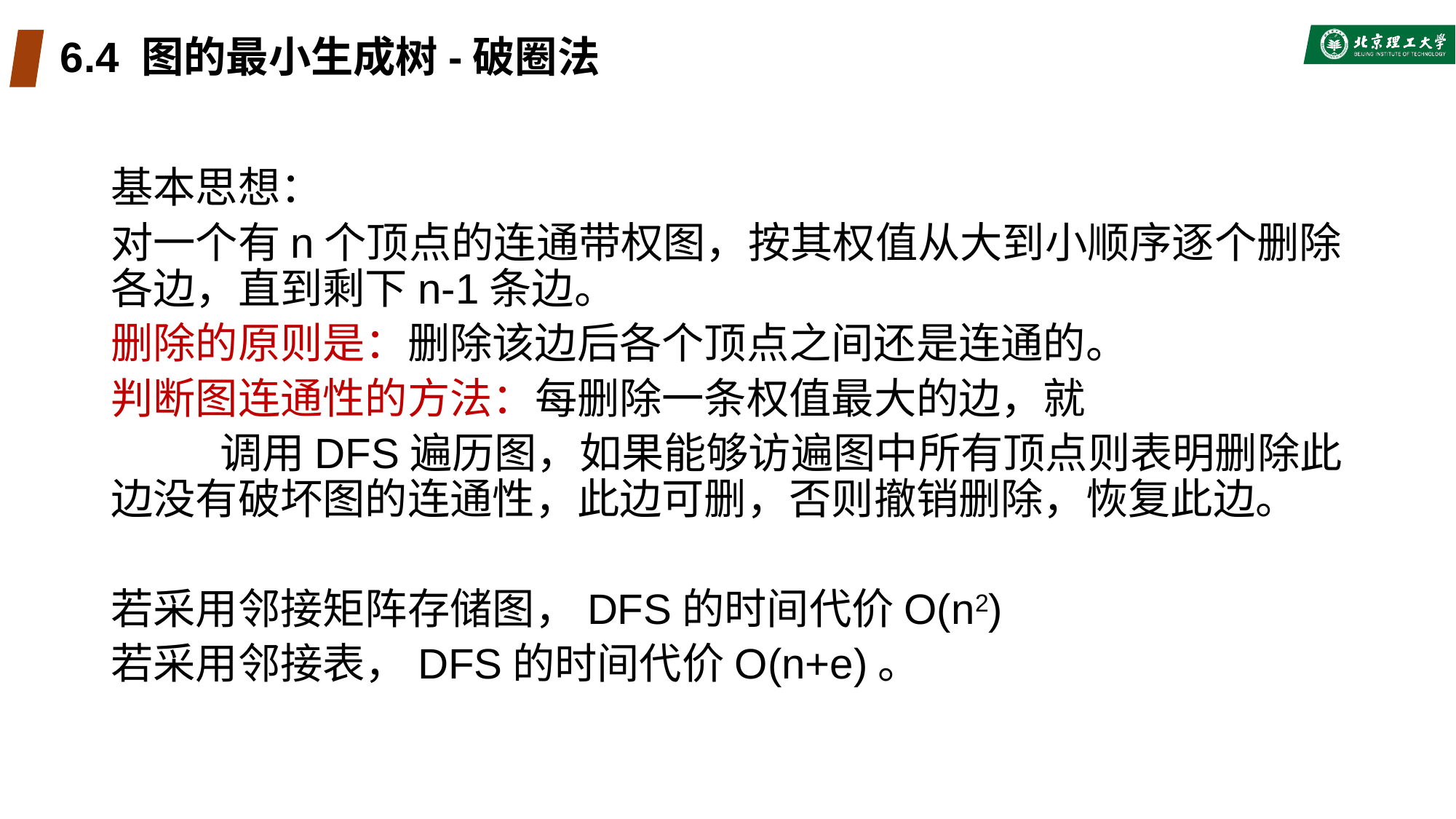

# 6.4 图的最小生成树-破圈法
基本思想：
对一个有n个顶点的连通带权图，按其权值从大到小顺序逐个删除各边，直到剩下n-1条边。
删除的原则是：删除该边后各个顶点之间还是连通的。
判断图连通性的方法：每删除一条权值最大的边，就
	调用DFS遍历图，如果能够访遍图中所有顶点则表明删除此边没有破坏图的连通性，此边可删，否则撤销删除，恢复此边。

若采用邻接矩阵存储图，DFS的时间代价O(n2)
若采用邻接表，DFS的时间代价O(n+e)。